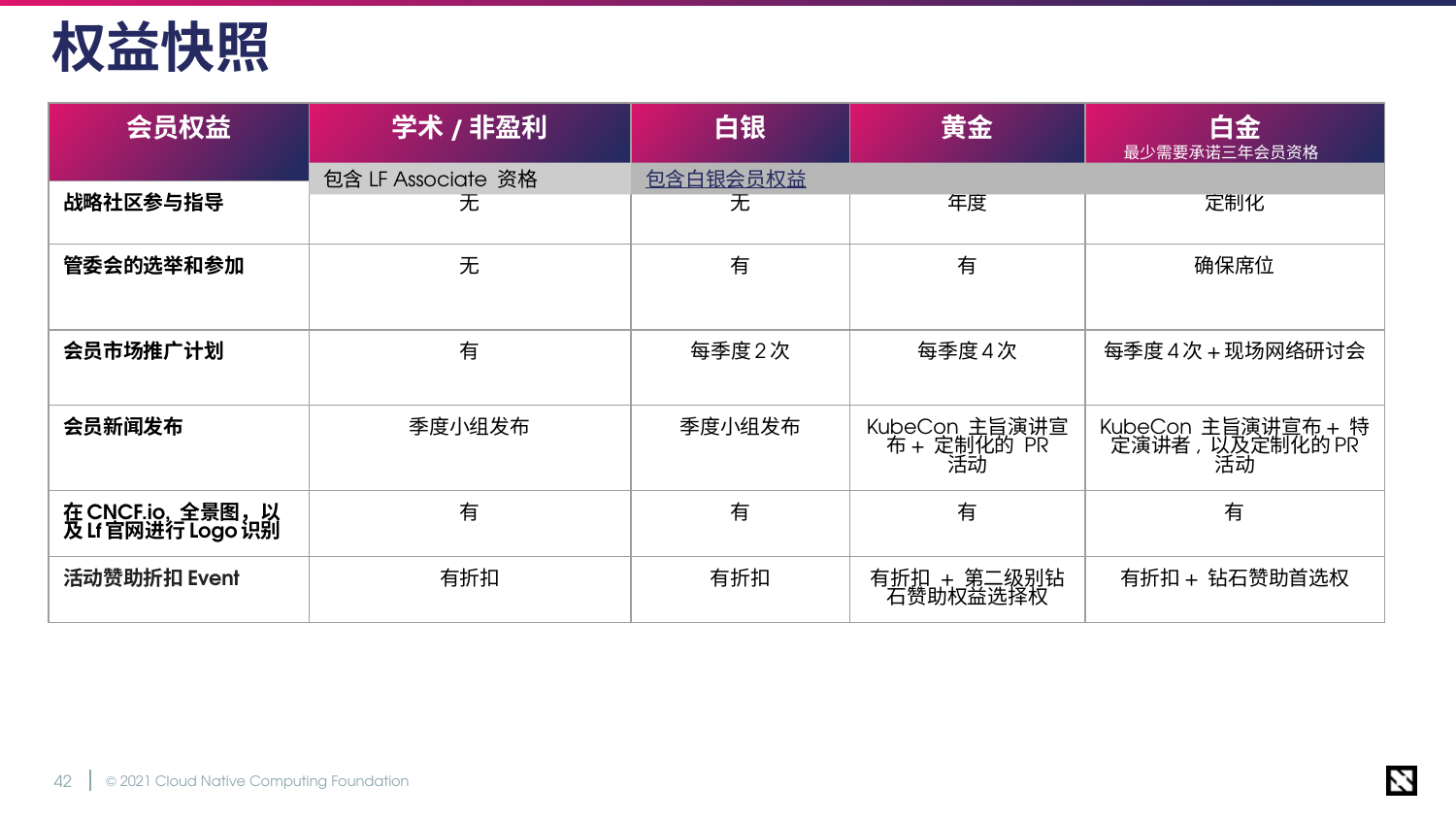

# 权益快照
| 会员权益 | 学术/非盈利 | 白银 | 黄金 | 白金 |
| --- | --- | --- | --- | --- |
| 战略社区参与指导 | 无 | 无 | 年度 | 定制化 |
| 管委会的选举和参加 | 无 | 有 | 有 | 确保席位 |
| 会员市场推广计划 | 有 | 每季度2次 | 每季度4次 | 每季度4次+现场网络研讨会 |
| 会员新闻发布 | 季度小组发布 | 季度小组发布 | KubeCon 主旨演讲宣布+ 定制化的 PR 活动 | KubeCon 主旨演讲宣布+ 特定演讲者, 以及定制化的PR 活动 |
| 在CNCF.io, 全景图，以及Lf官网进行Logo识别 | 有 | 有 | 有 | 有 |
| 活动赞助折扣Event | 有折扣 | 有折扣 | 有折扣 + 第二级别钻石赞助权益选择权 | 有折扣+ 钻石赞助首选权 |
最少需要承诺三年会员资格
包含LF Associate 资格
包含白银会员权益